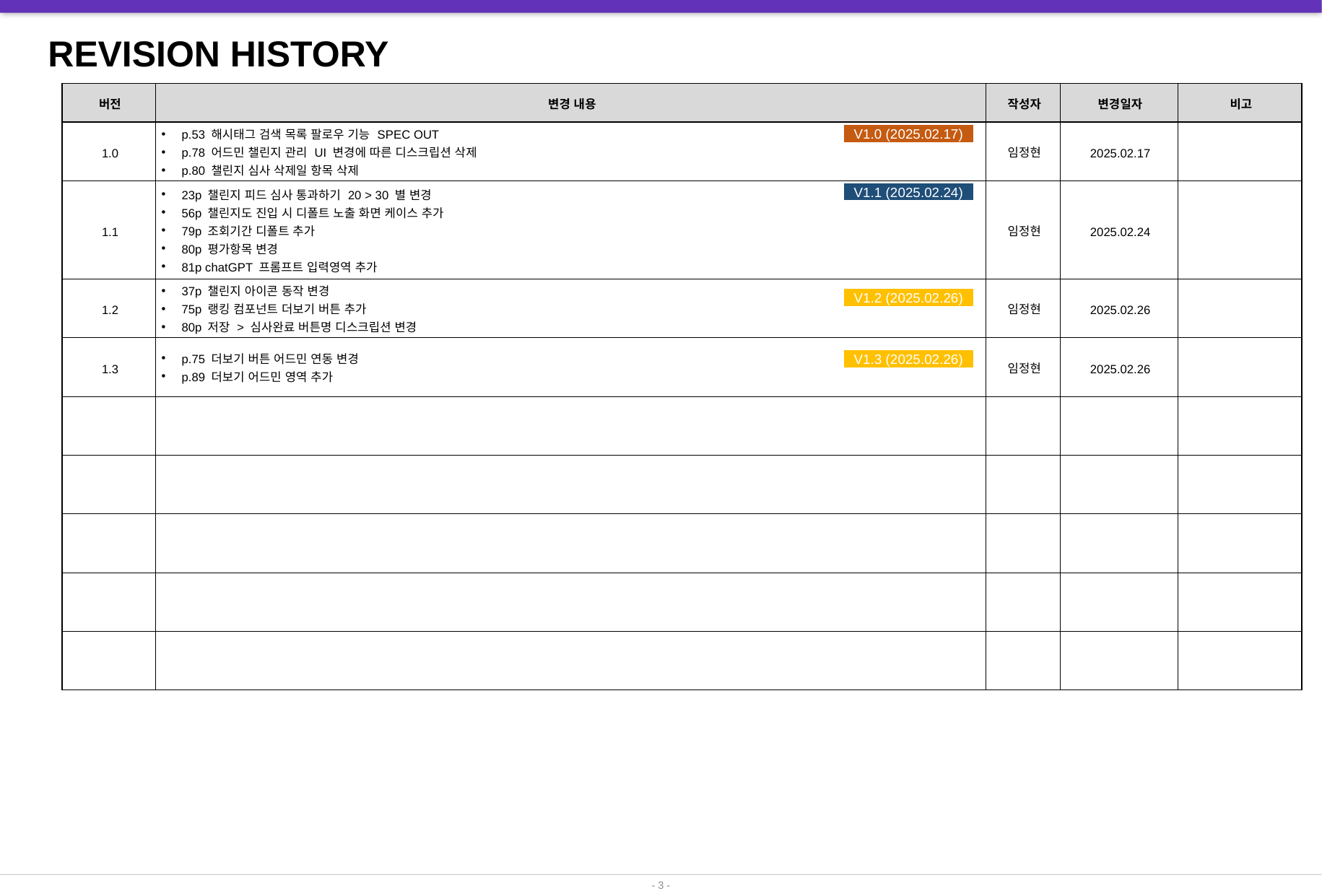

# REVISION HISTORY
| 버전 | 변경 내용 | 작성자 | 변경일자 | 비고 |
| --- | --- | --- | --- | --- |
| 1.0 | p.53 해시태그 검색 목록 팔로우 기능 SPEC OUT p.78 어드민 챌린지 관리 UI 변경에 따른 디스크립션 삭제 p.80 챌린지 심사 삭제일 항목 삭제 | 임정현 | 2025.02.17 |  |
| 1.1 | 23p 챌린지 피드 심사 통과하기 20 > 30 별 변경 56p 챌린지도 진입 시 디폴트 노출 화면 케이스 추가 79p 조회기간 디폴트 추가 80p 평가항목 변경 81p chatGPT 프롬프트 입력영역 추가 | 임정현 | 2025.02.24 |  |
| 1.2 | 37p 챌린지 아이콘 동작 변경 75p 랭킹 컴포넌트 더보기 버튼 추가 80p 저장 > 심사완료 버튼명 디스크립션 변경 | 임정현 | 2025.02.26 |  |
| 1.3 | p.75 더보기 버튼 어드민 연동 변경 p.89 더보기 어드민 영역 추가 | 임정현 | 2025.02.26 |  |
|  |  |  |  |  |
|  |  |  |  |  |
|  |  |  |  |  |
|  |  |  |  |  |
|  |  |  |  |  |
V1.0 (2025.02.17)
V1.1 (2025.02.24)
V1.2 (2025.02.26)
V1.3 (2025.02.26)
- 3 -